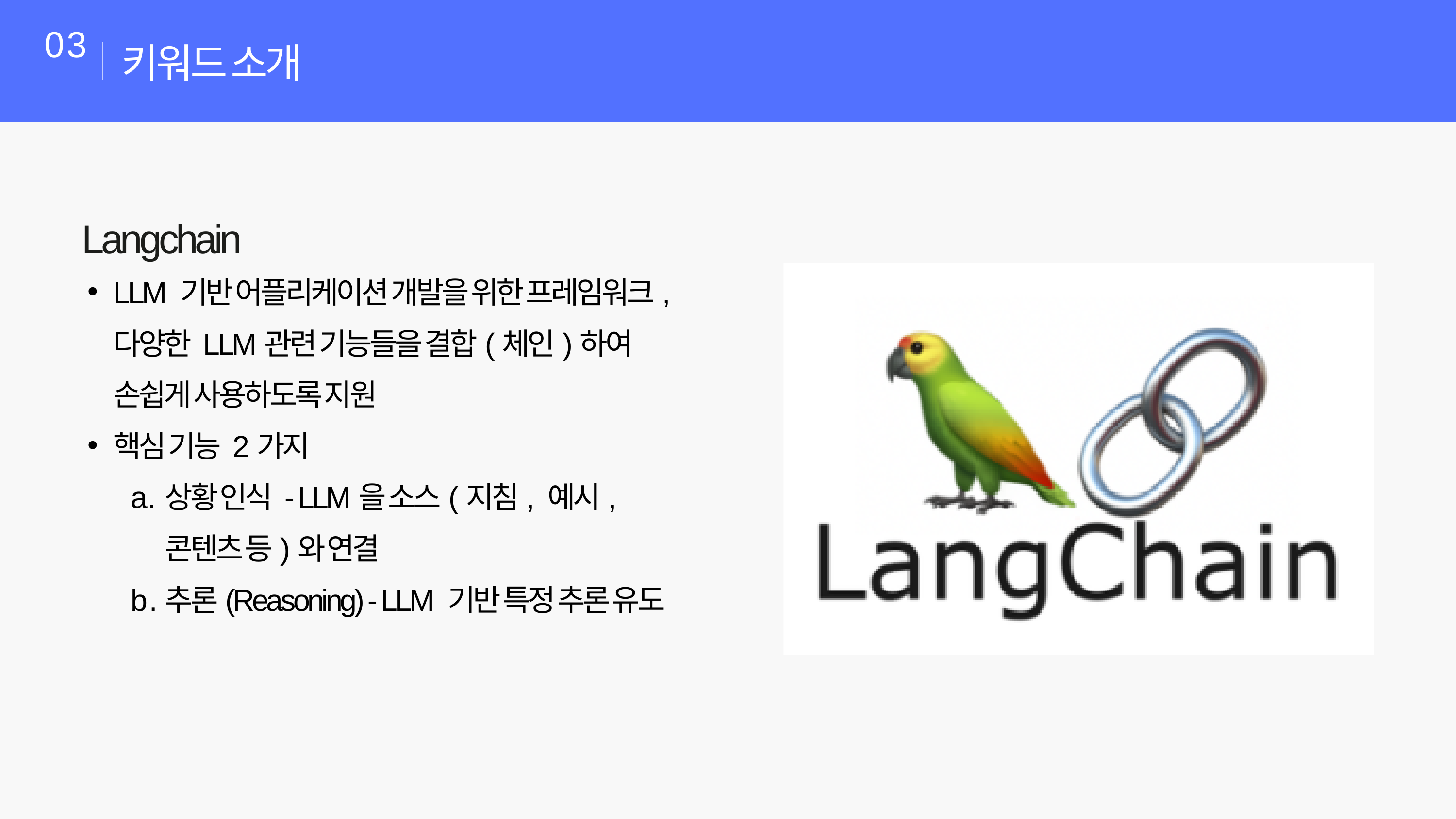

키워드 소개

03

Langchain
LLM 기반 어플리케이션 개발을 위한 프레임워크, 다양한 LLM관련 기능들을 결합(체인)하여 손쉽게 사용하도록 지원
핵심 기능 2가지
상황 인식 - LLM을 소스(지침, 예시, 콘텐츠 등)와 연결
추론(Reasoning) - LLM 기반 특정 추론 유도